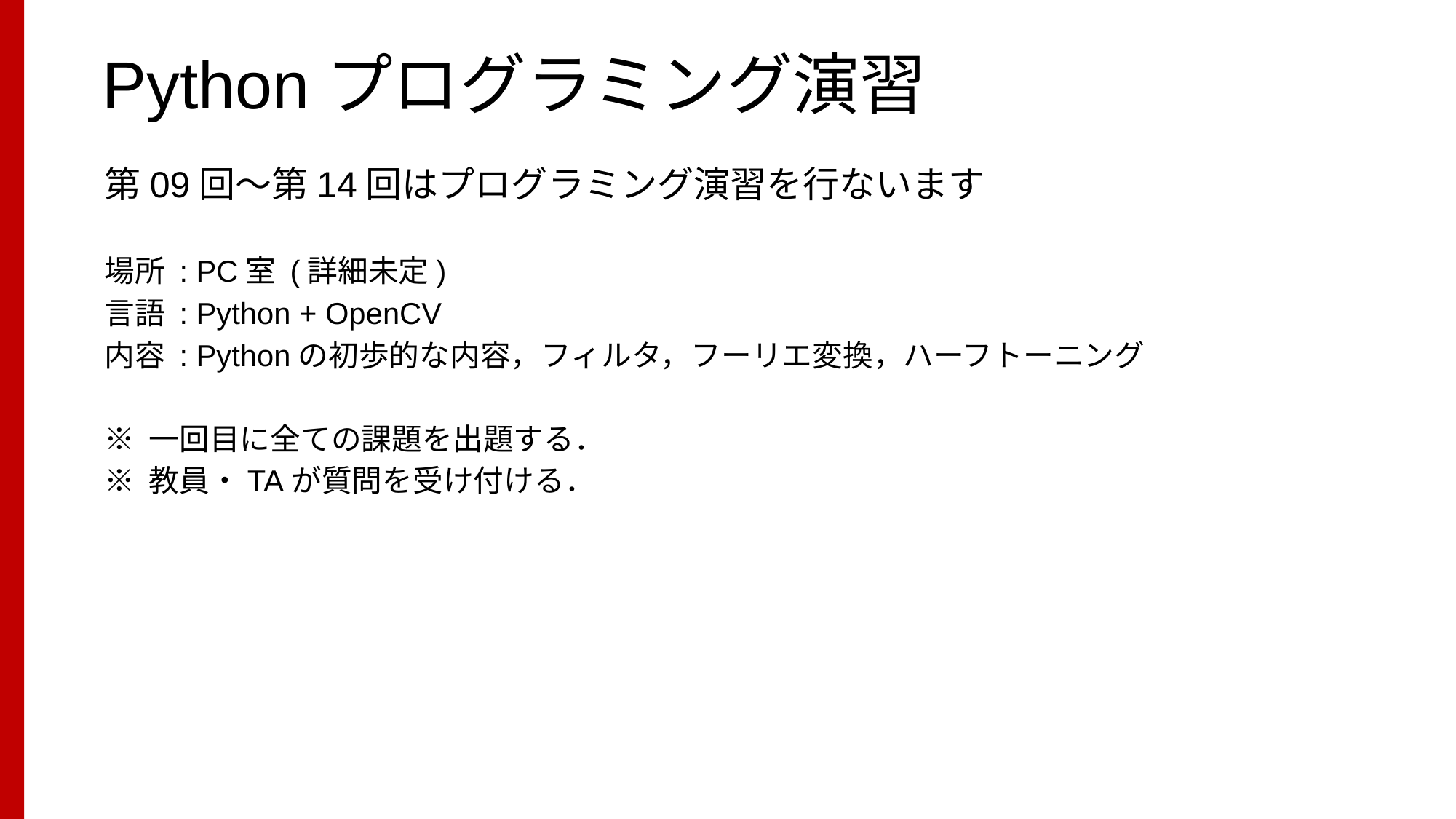

# Pythonプログラミング演習
第09回～第14回はプログラミング演習を行ないます

場所 : PC室 (詳細未定)
言語 : Python + OpenCV
内容 : Pythonの初歩的な内容，フィルタ，フーリエ変換，ハーフトーニング

※ 一回目に全ての課題を出題する．
※ 教員・TAが質問を受け付ける．